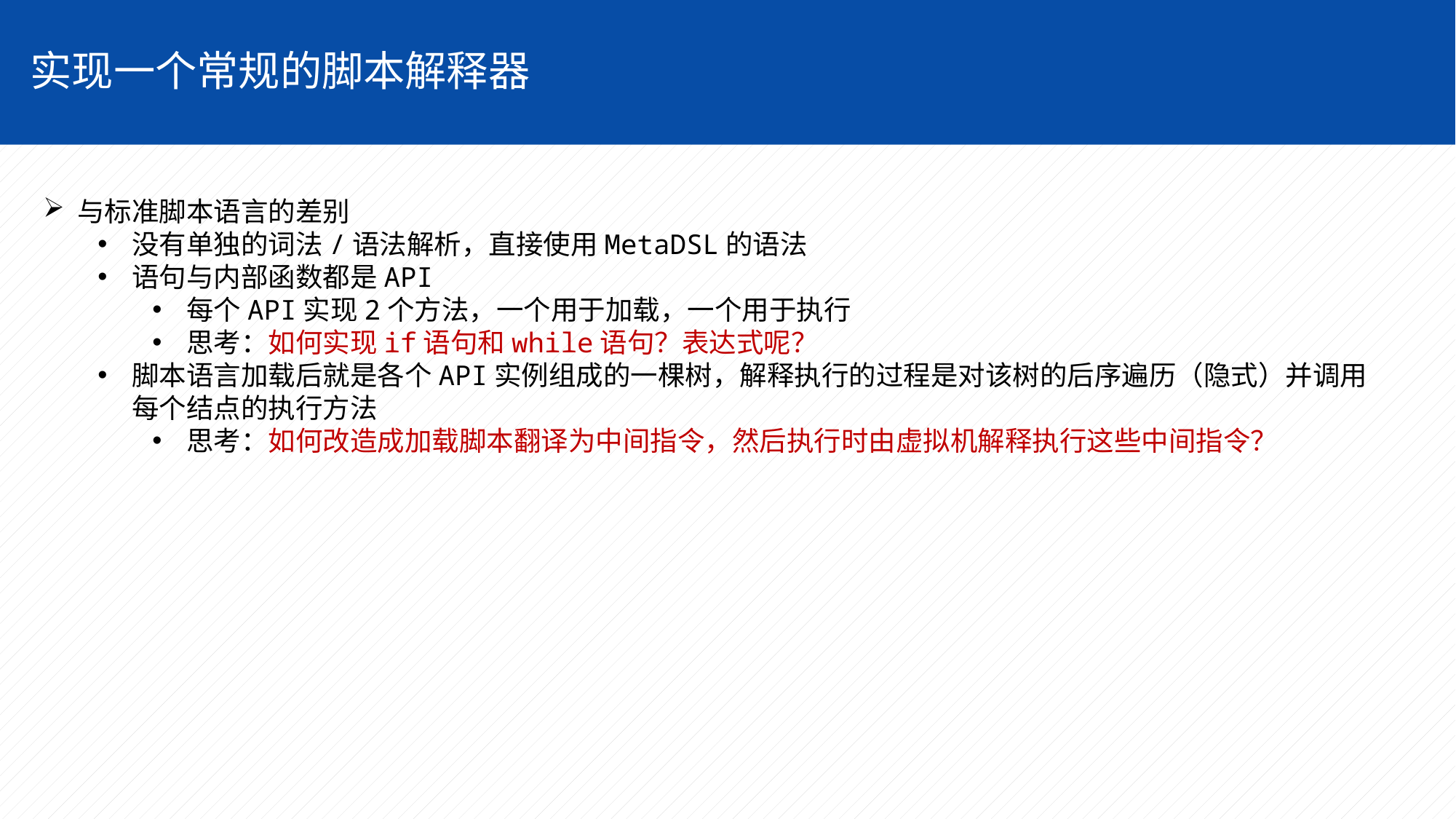

实现一个常规的脚本解释器
与标准脚本语言的差别
没有单独的词法/语法解析，直接使用MetaDSL的语法
语句与内部函数都是API
每个API实现2个方法，一个用于加载，一个用于执行
思考：如何实现if语句和while语句？表达式呢？
脚本语言加载后就是各个API实例组成的一棵树，解释执行的过程是对该树的后序遍历（隐式）并调用每个结点的执行方法
思考：如何改造成加载脚本翻译为中间指令，然后执行时由虚拟机解释执行这些中间指令？